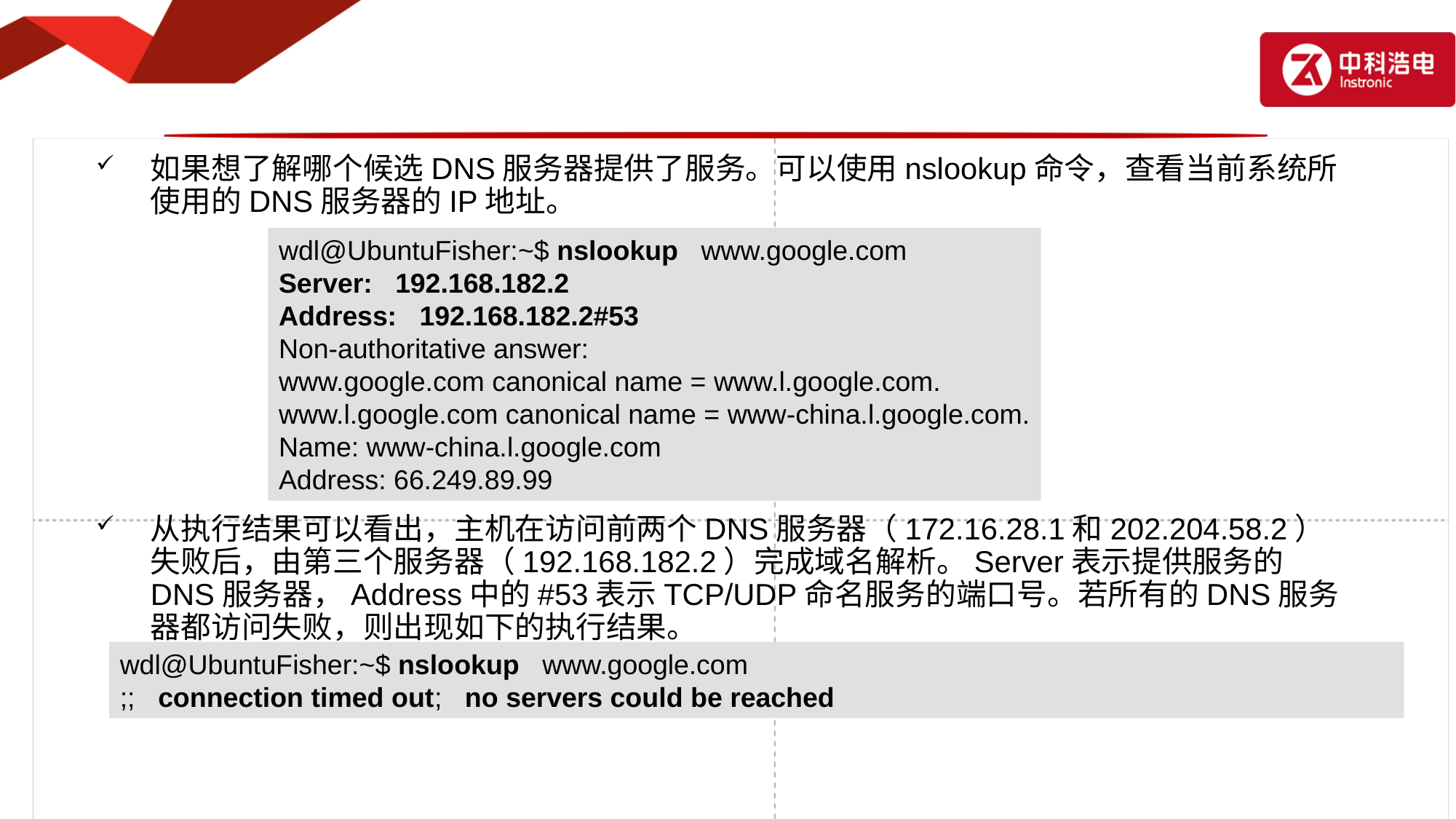

#
如果想了解哪个候选DNS服务器提供了服务。可以使用nslookup命令，查看当前系统所使用的DNS服务器的IP地址。

从执行结果可以看出，主机在访问前两个DNS服务器（172.16.28.1和202.204.58.2）失败后，由第三个服务器（192.168.182.2）完成域名解析。Server表示提供服务的DNS服务器，Address中的#53表示TCP/UDP命名服务的端口号。若所有的DNS服务器都访问失败，则出现如下的执行结果。
wdl@UbuntuFisher:~$ nslookup   www.google.com
Server:   192.168.182.2
Address:   192.168.182.2#53
Non-authoritative answer:
www.google.com canonical name = www.l.google.com.
www.l.google.com canonical name = www-china.l.google.com.
Name: www-china.l.google.com
Address: 66.249.89.99
wdl@UbuntuFisher:~$ nslookup   www.google.com
;;   connection timed out;   no servers could be reached